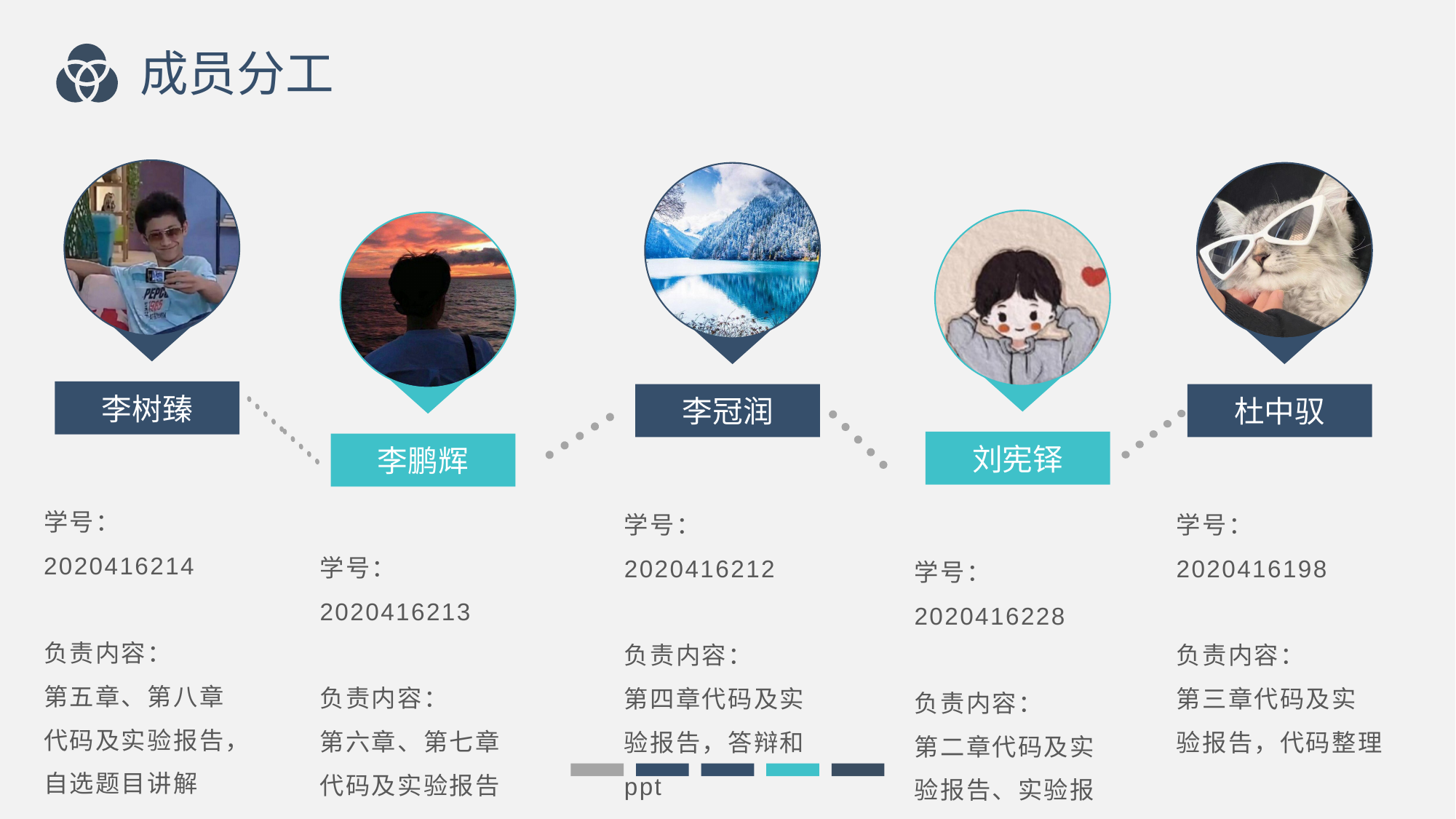

成员分工

李树臻
学号：2020416214

负责内容：
第五章、第八章代码及实验报告，自选题目讲解

李冠润
学号：2020416212

负责内容：
第四章代码及实验报告，答辩和ppt

杜中驭
学号：2020416198

负责内容：
第三章代码及实验报告，代码整理

刘宪铎
学号：2020416228

负责内容：
第二章代码及实验报告、实验报告整合

李鹏辉
学号：2020416213

负责内容：
第六章、第七章代码及实验报告